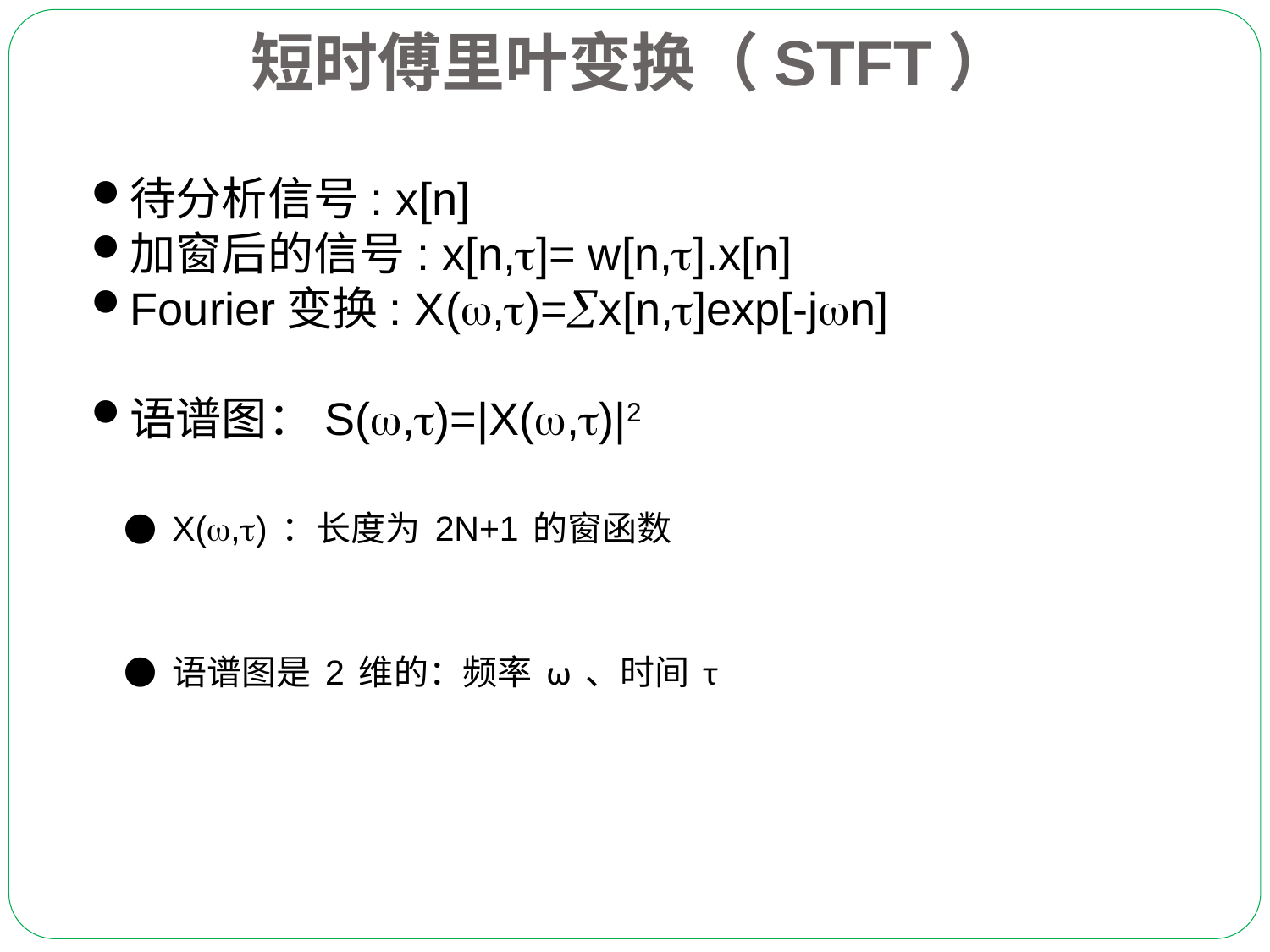

短时傅里叶变换（STFT）
待分析信号: x[n]
加窗后的信号: x[n,τ]= w[n,τ].x[n]
Fourier变换: X(ω,τ)=∑x[n,τ]exp[-jωn]

语谱图：S(ω,τ)=|X(ω,τ)|2

X(ω,τ)：长度为2N+1的窗函数

语谱图是2维的：频率ω、时间τ